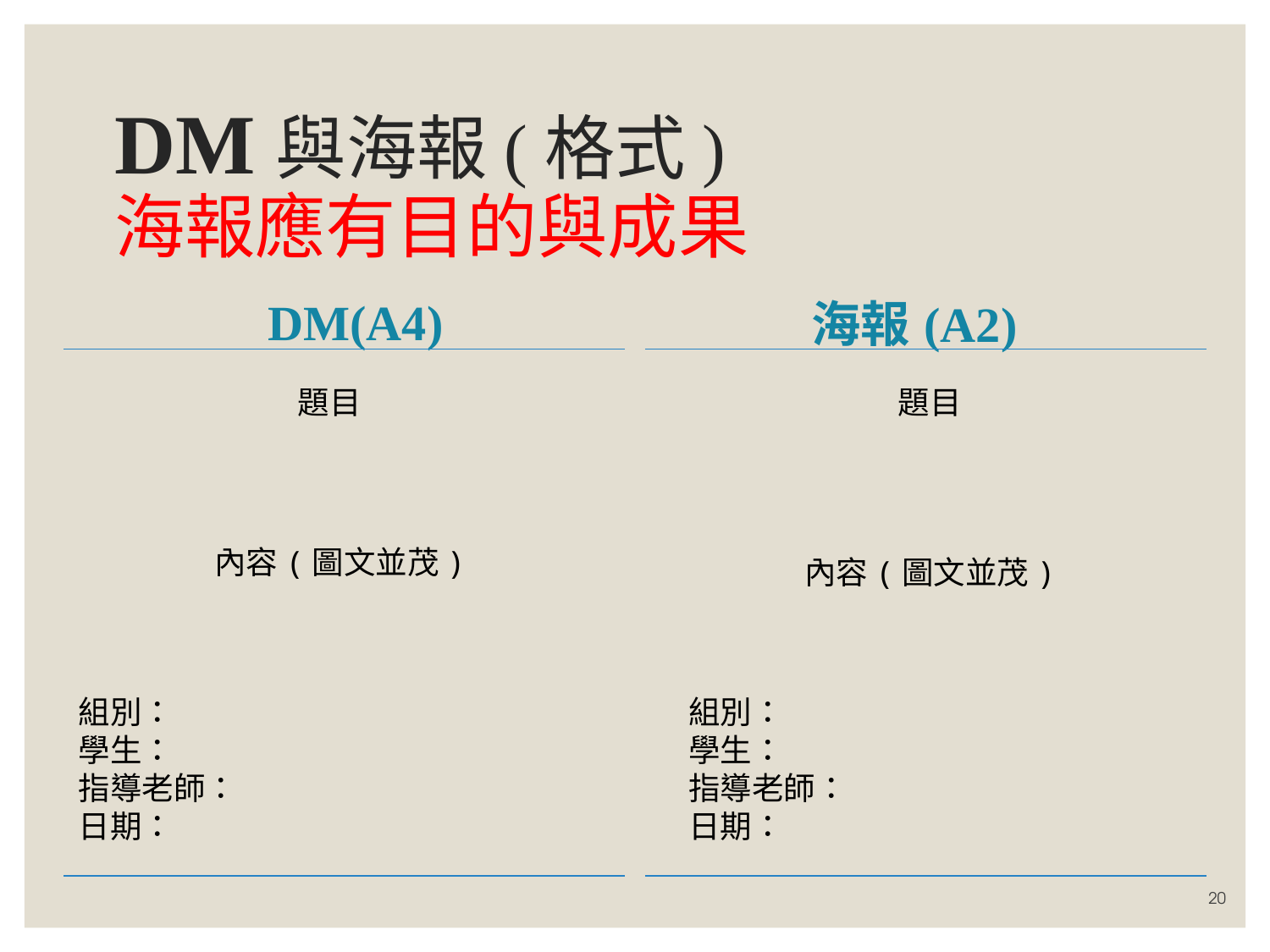

# DM與海報(格式) 海報應有目的與成果
DM(A4)
海報(A2)
|  |
| --- |
|  |
| --- |
題目
題目
內容(圖文並茂)
內容(圖文並茂)
組別：
學生：
指導老師：
日期：
組別：
學生：
指導老師：
日期：
20